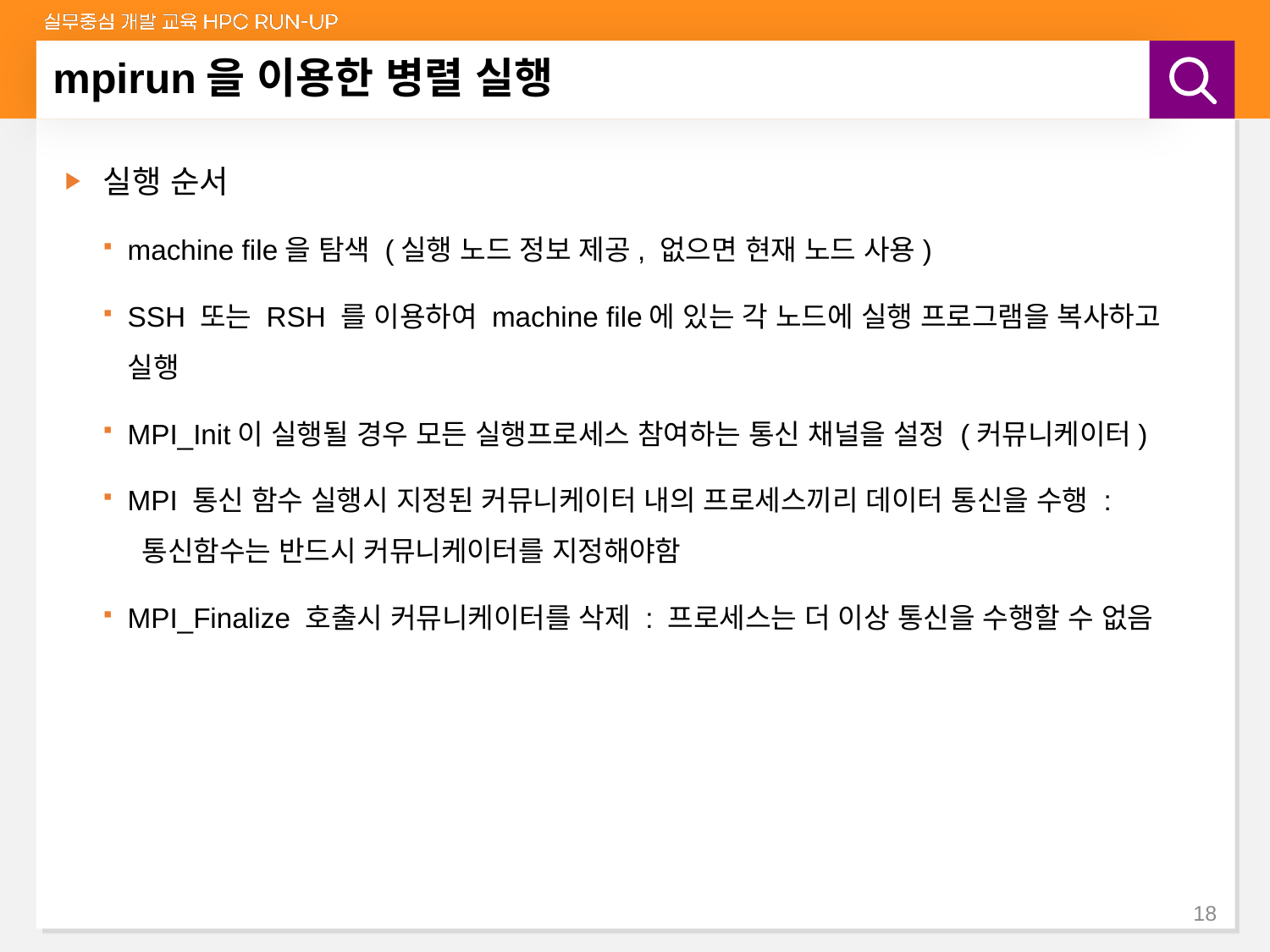

# mpirun을 이용한 병렬 실행
실행 순서
machine file을 탐색 (실행 노드 정보 제공, 없으면 현재 노드 사용)
SSH 또는 RSH 를 이용하여 machine file에 있는 각 노드에 실행 프로그램을 복사하고 실행
MPI_Init이 실행될 경우 모든 실행프로세스 참여하는 통신 채널을 설정 (커뮤니케이터)
MPI 통신 함수 실행시 지정된 커뮤니케이터 내의 프로세스끼리 데이터 통신을 수행 :
 통신함수는 반드시 커뮤니케이터를 지정해야함
MPI_Finalize 호출시 커뮤니케이터를 삭제 : 프로세스는 더 이상 통신을 수행할 수 없음

18